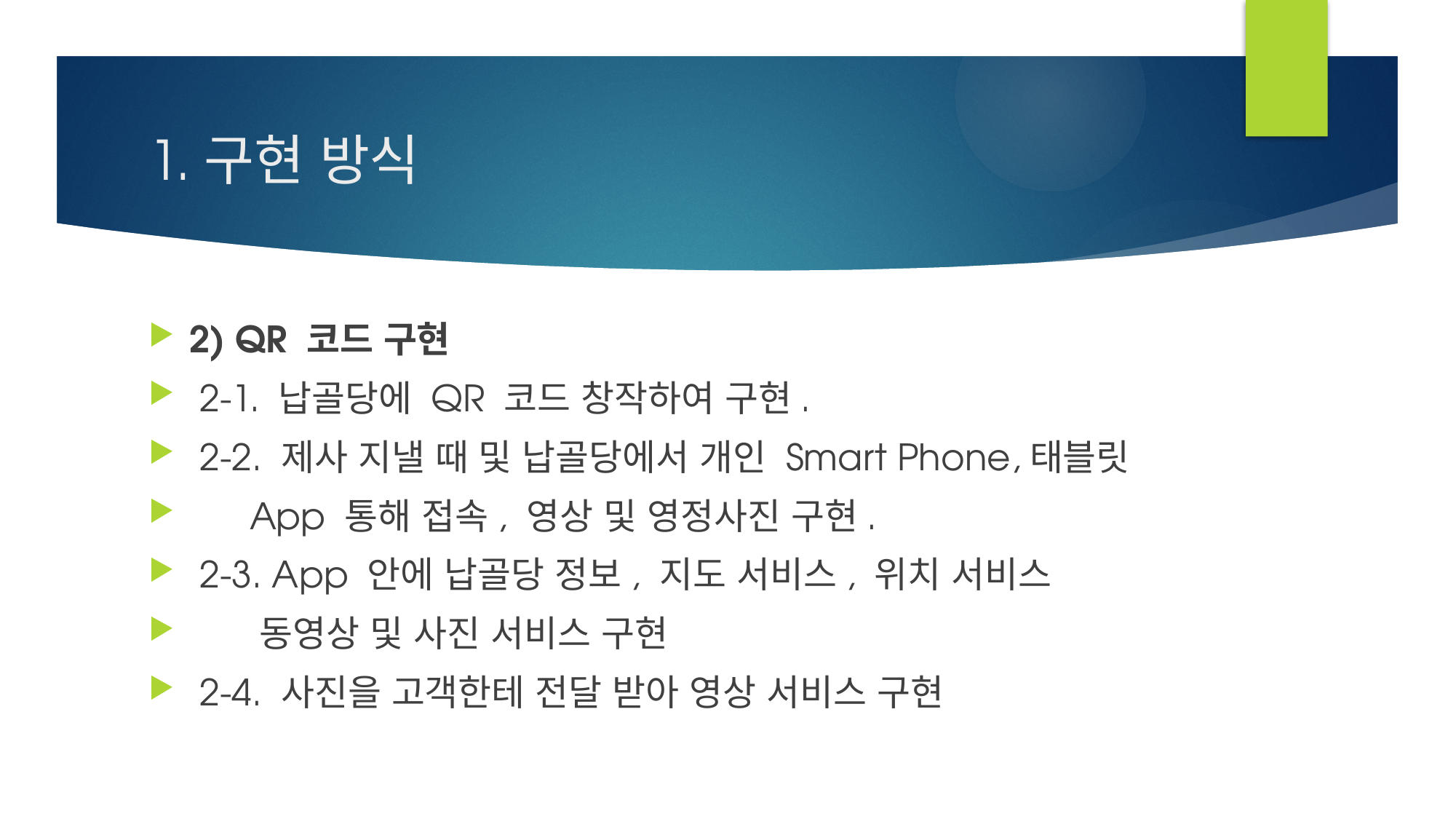

# 1.구현 방식
2) QR 코드 구현
 2-1. 납골당에 QR 코드 창작하여 구현.
 2-2. 제사 지낼 때 및 납골당에서 개인 Smart Phone,태블릿
      App 통해 접속, 영상 및 영정사진 구현.
 2-3. App 안에 납골당 정보, 지도 서비스, 위치 서비스
      동영상 및 사진 서비스 구현
 2-4. 사진을 고객한테 전달 받아 영상 서비스 구현